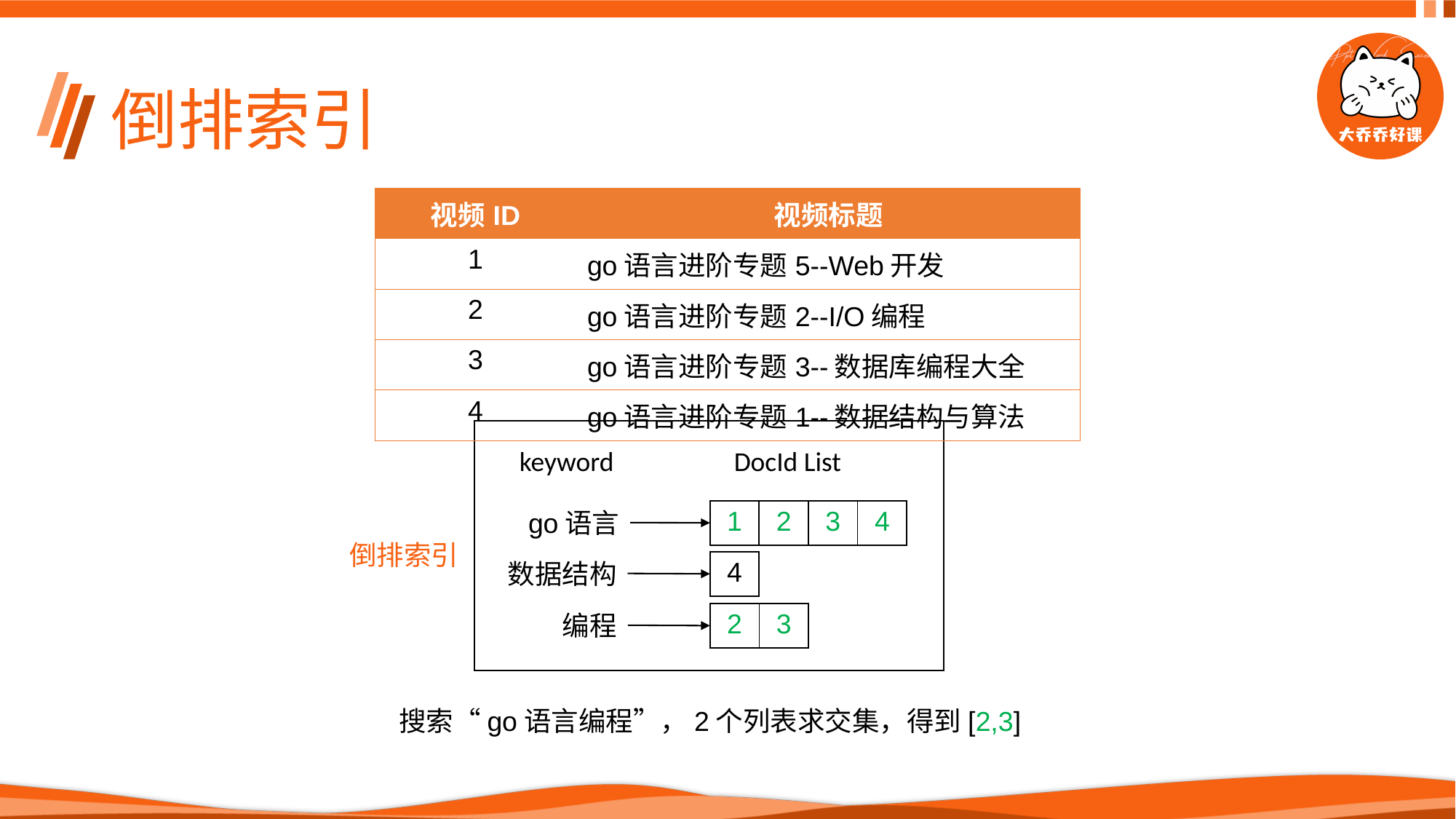

# 倒排索引
| 视频ID | 视频标题 |
| --- | --- |
| 1 | go语言进阶专题5--Web开发 |
| 2 | go语言进阶专题2--I/O编程 |
| 3 | go语言进阶专题3--数据库编程大全 |
| 4 | go语言进阶专题1--数据结构与算法 |

keyword
DocId List
| 1 | 2 | 3 | 4 |
| --- | --- | --- | --- |
go语言
倒排索引
数据结构
| 4 |
| --- |
编程
| 2 | 3 |
| --- | --- |
搜索“go语言编程”，2个列表求交集，得到[2,3]